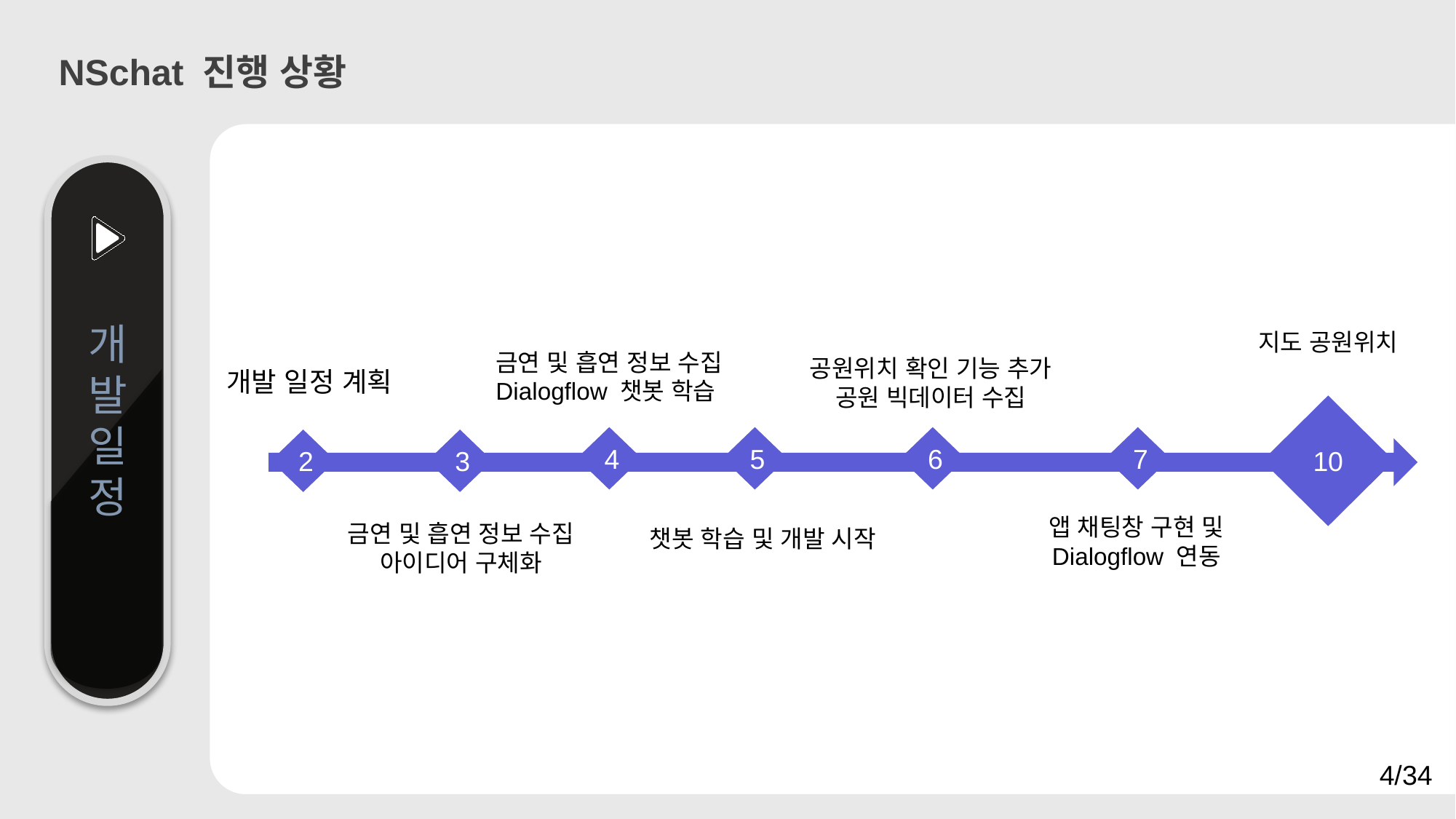

NSchat 진행 상황

개발일정
지도 공원위치
금연 및 흡연 정보 수집
Dialogflow 챗봇 학습
공원위치 확인 기능 추가
공원 빅데이터 수집

개발 일정 계획

10
4
5
6
7
2
3

앱 채팅창 구현 및 Dialogflow 연동
금연 및 흡연 정보 수집
아이디어 구체화
챗봇 학습 및 개발 시작
4/34